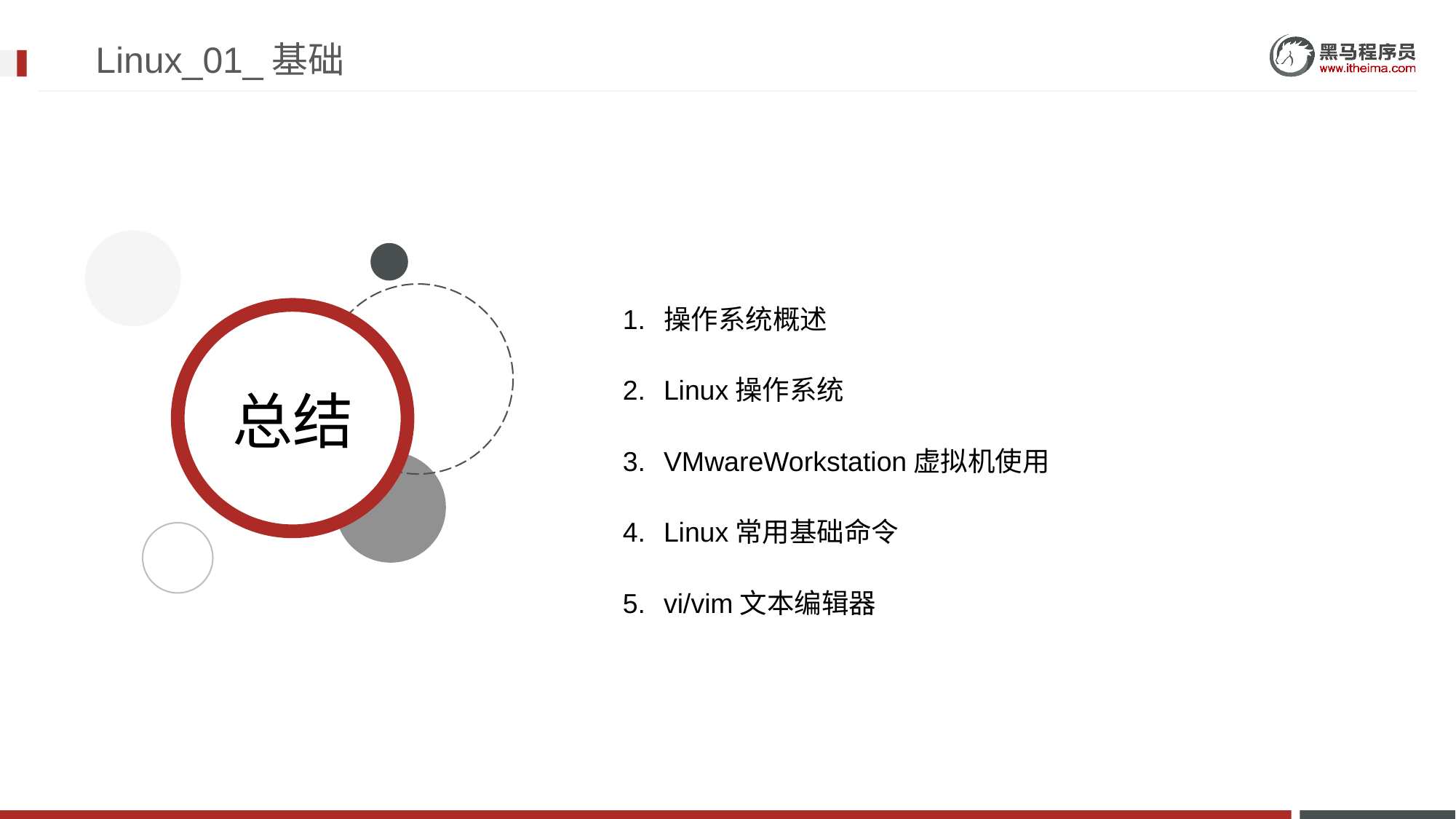

# Linux_01_基础
操作系统概述
Linux操作系统
VMwareWorkstation虚拟机使用
Linux常用基础命令
vi/vim文本编辑器